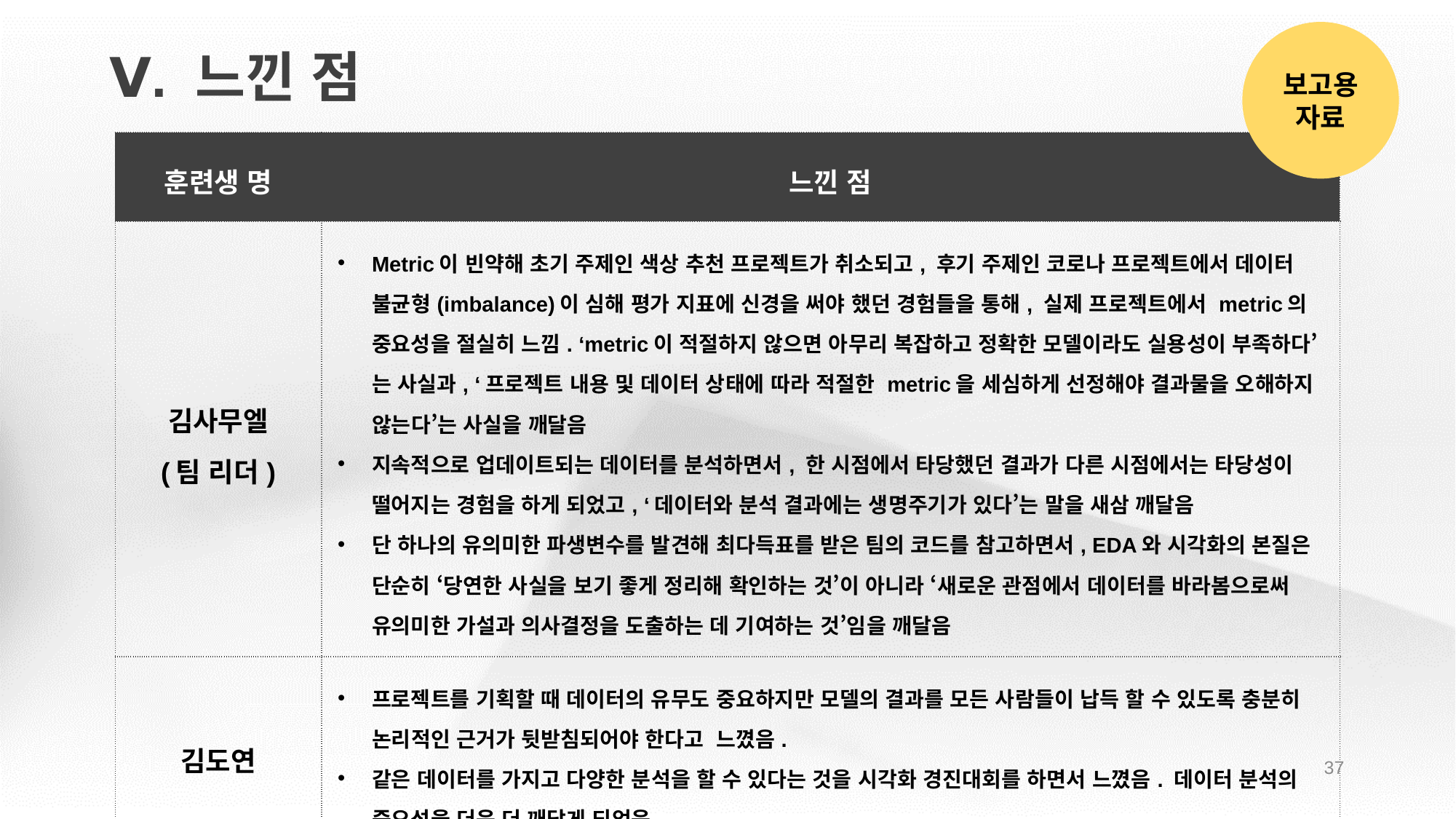

보고용
자료
Ⅴ. 느낀 점
| 훈련생 명 | 느낀 점 |
| --- | --- |
| 김사무엘 (팀 리더) | Metric이 빈약해 초기 주제인 색상 추천 프로젝트가 취소되고, 후기 주제인 코로나 프로젝트에서 데이터 불균형(imbalance)이 심해 평가 지표에 신경을 써야 했던 경험들을 통해, 실제 프로젝트에서 metric의 중요성을 절실히 느낌. ‘metric이 적절하지 않으면 아무리 복잡하고 정확한 모델이라도 실용성이 부족하다’는 사실과, ‘프로젝트 내용 및 데이터 상태에 따라 적절한 metric을 세심하게 선정해야 결과물을 오해하지 않는다’는 사실을 깨달음 지속적으로 업데이트되는 데이터를 분석하면서, 한 시점에서 타당했던 결과가 다른 시점에서는 타당성이 떨어지는 경험을 하게 되었고, ‘데이터와 분석 결과에는 생명주기가 있다’는 말을 새삼 깨달음 단 하나의 유의미한 파생변수를 발견해 최다득표를 받은 팀의 코드를 참고하면서, EDA와 시각화의 본질은 단순히 ‘당연한 사실을 보기 좋게 정리해 확인하는 것’이 아니라 ‘새로운 관점에서 데이터를 바라봄으로써 유의미한 가설과 의사결정을 도출하는 데 기여하는 것’임을 깨달음 |
| 김도연 | 프로젝트를 기획할 때 데이터의 유무도 중요하지만 모델의 결과를 모든 사람들이 납득 할 수 있도록 충분히 논리적인 근거가 뒷받침되어야 한다고 느꼈음. 같은 데이터를 가지고 다양한 분석을 할 수 있다는 것을 시각화 경진대회를 하면서 느꼈음. 데이터 분석의 중요성을 더욱 더 깨닫게 되었음. |
37